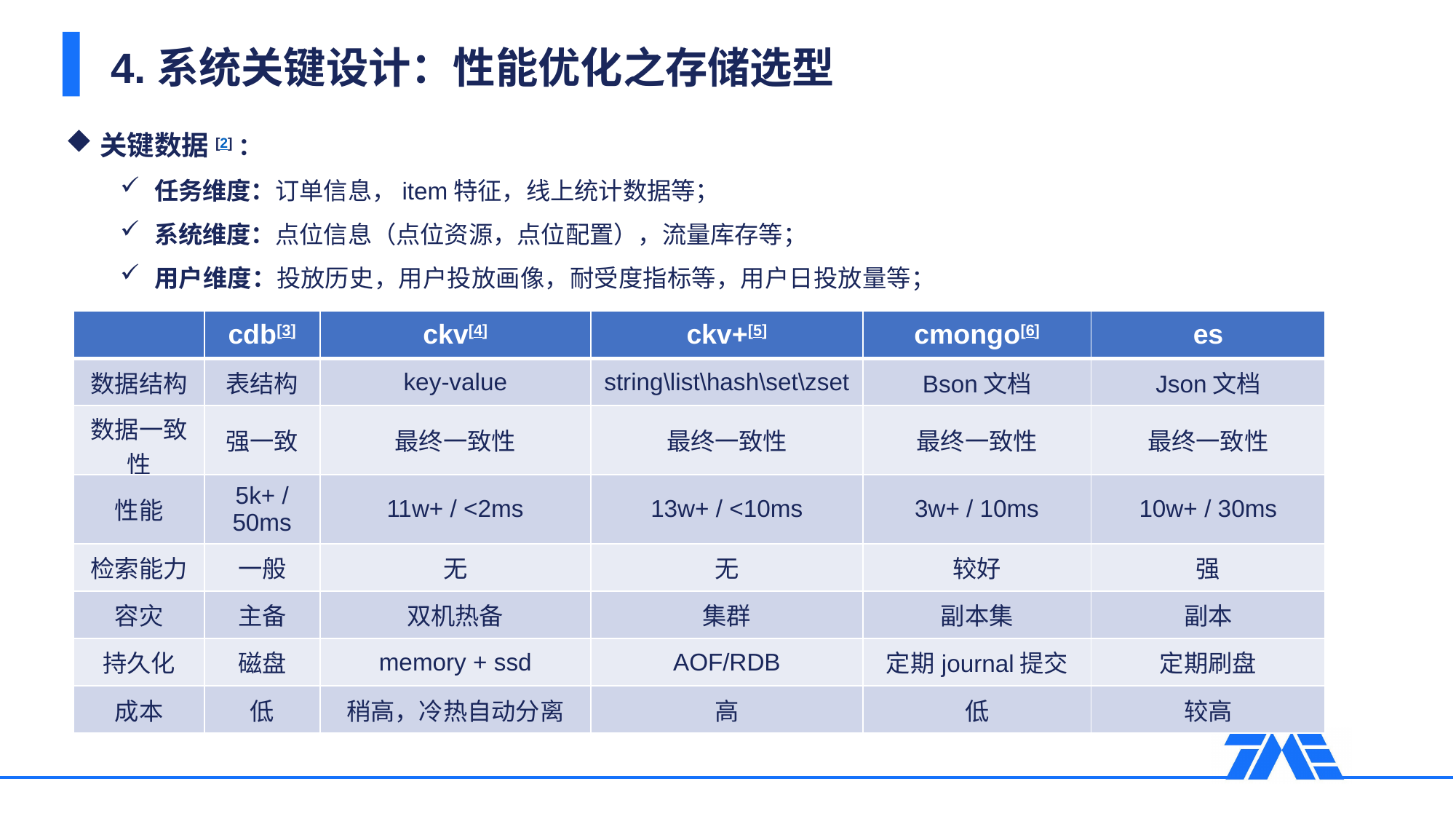

# 4.系统关键设计：性能优化之存储选型
关键数据[2]：
任务维度：订单信息，item特征，线上统计数据等；
系统维度：点位信息（点位资源，点位配置），流量库存等；
用户维度：投放历史，用户投放画像，耐受度指标等，用户日投放量等；
|  | cdb[3] | ckv[4] | ckv+[5] | cmongo[6] | es |
| --- | --- | --- | --- | --- | --- |
| 数据结构 | 表结构 | key-value | string\list\hash\set\zset | Bson文档 | Json文档 |
| 数据一致性 | 强一致 | 最终一致性 | 最终一致性 | 最终一致性 | 最终一致性 |
| 性能 | 5k+ / 50ms | 11w+ / <2ms | 13w+ / <10ms | 3w+ / 10ms | 10w+ / 30ms |
| 检索能力 | 一般 | 无 | 无 | 较好 | 强 |
| 容灾 | 主备 | 双机热备 | 集群 | 副本集 | 副本 |
| 持久化 | 磁盘 | memory + ssd | AOF/RDB | 定期journal提交 | 定期刷盘 |
| 成本 | 低 | 稍高，冷热自动分离 | 高 | 低 | 较高 |